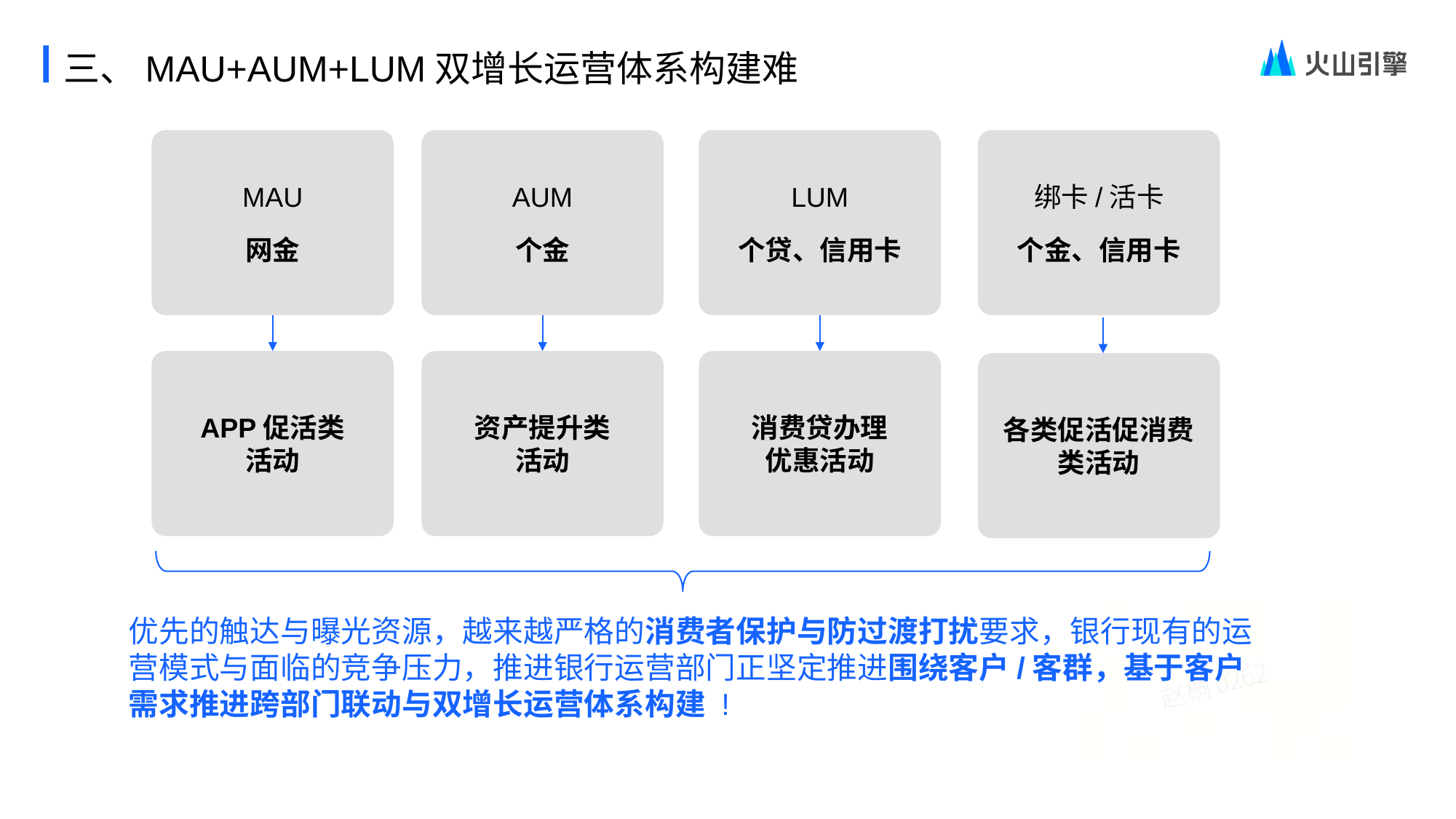

三、MAU+AUM+LUM双增长运营体系构建难

LUM

个贷、信用卡
绑卡/活卡

个金、信用卡
MAU

网金
AUM

个金
APP促活类
活动
资产提升类
活动
消费贷办理
优惠活动
各类促活促消费类活动
优先的触达与曝光资源，越来越严格的消费者保护与防过渡打扰要求，银行现有的运营模式与面临的竞争压力，推进银行运营部门正坚定推进围绕客户/客群，基于客户需求推进跨部门联动与双增长运营体系构建 !